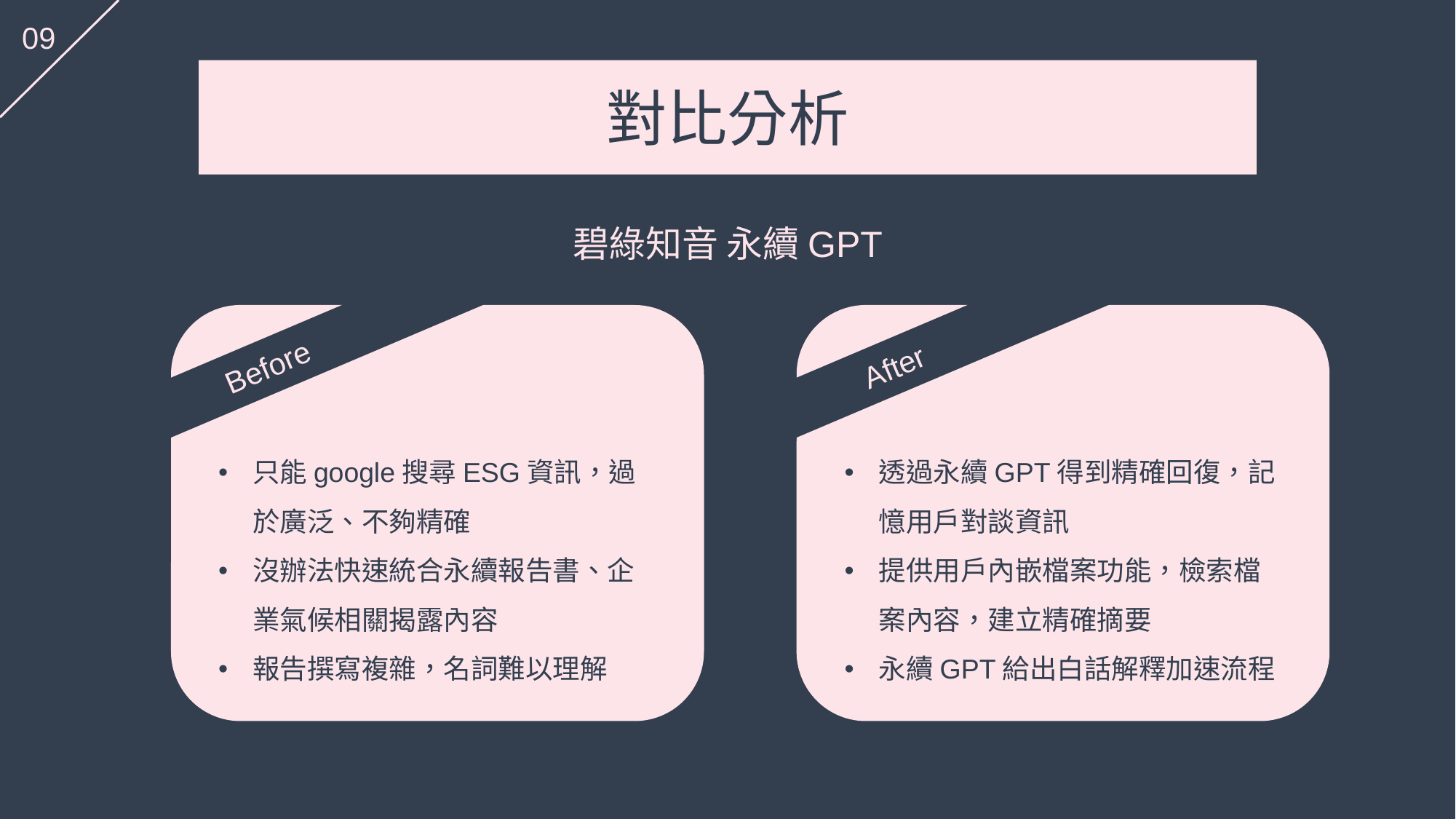

09

對比分析
碧綠知音 永續GPT

Before
After
只能google搜尋ESG資訊，過於廣泛、不夠精確
沒辦法快速統合永續報告書、企業氣候相關揭露內容
報告撰寫複雜，名詞難以理解
透過永續GPT得到精確回復，記憶用戶對談資訊
提供用戶內嵌檔案功能，檢索檔案內容，建立精確摘要
永續GPT給出白話解釋加速流程